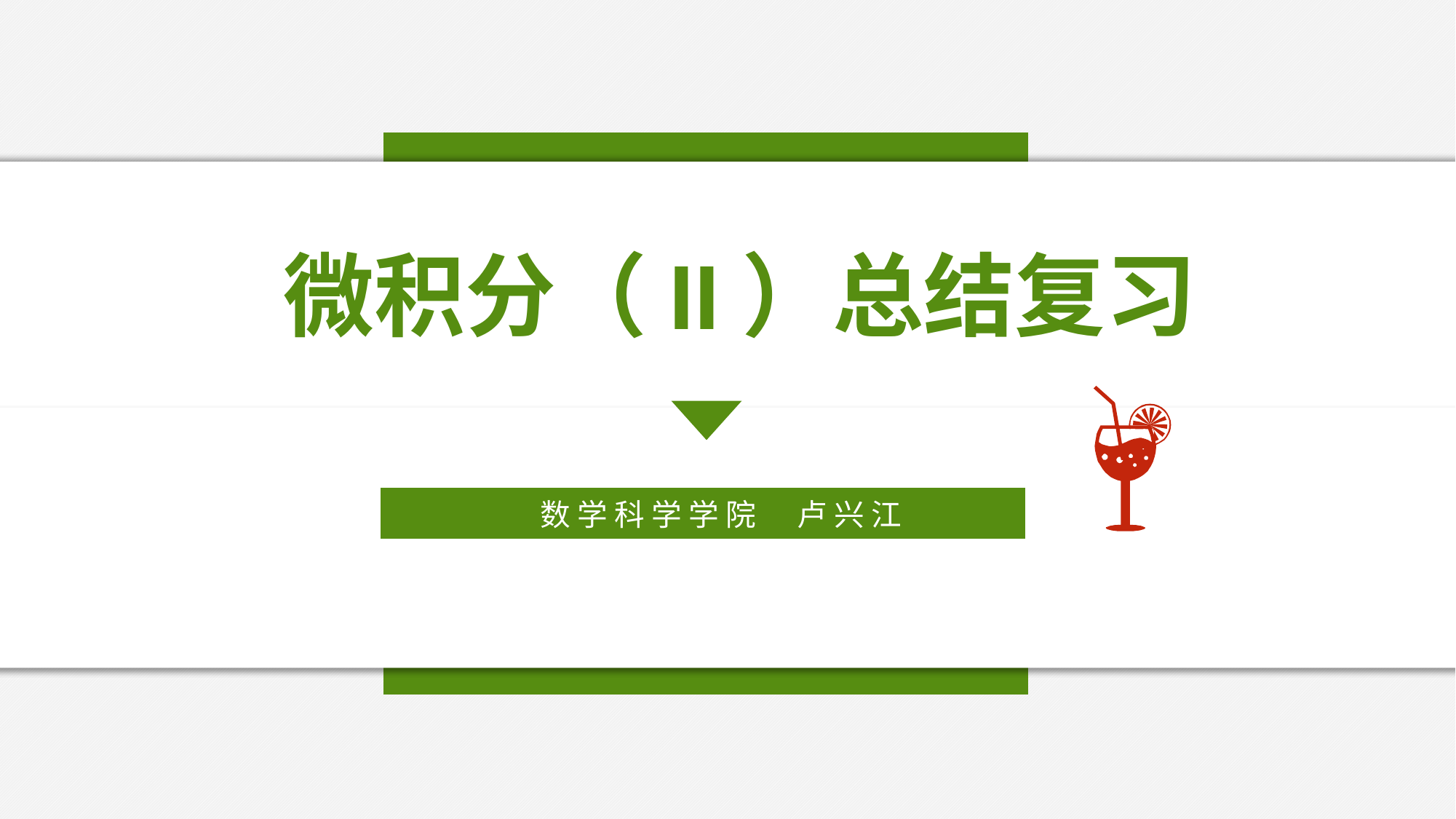

微积分（II）总结复习

数 学 科 学 学 院      卢 兴 江